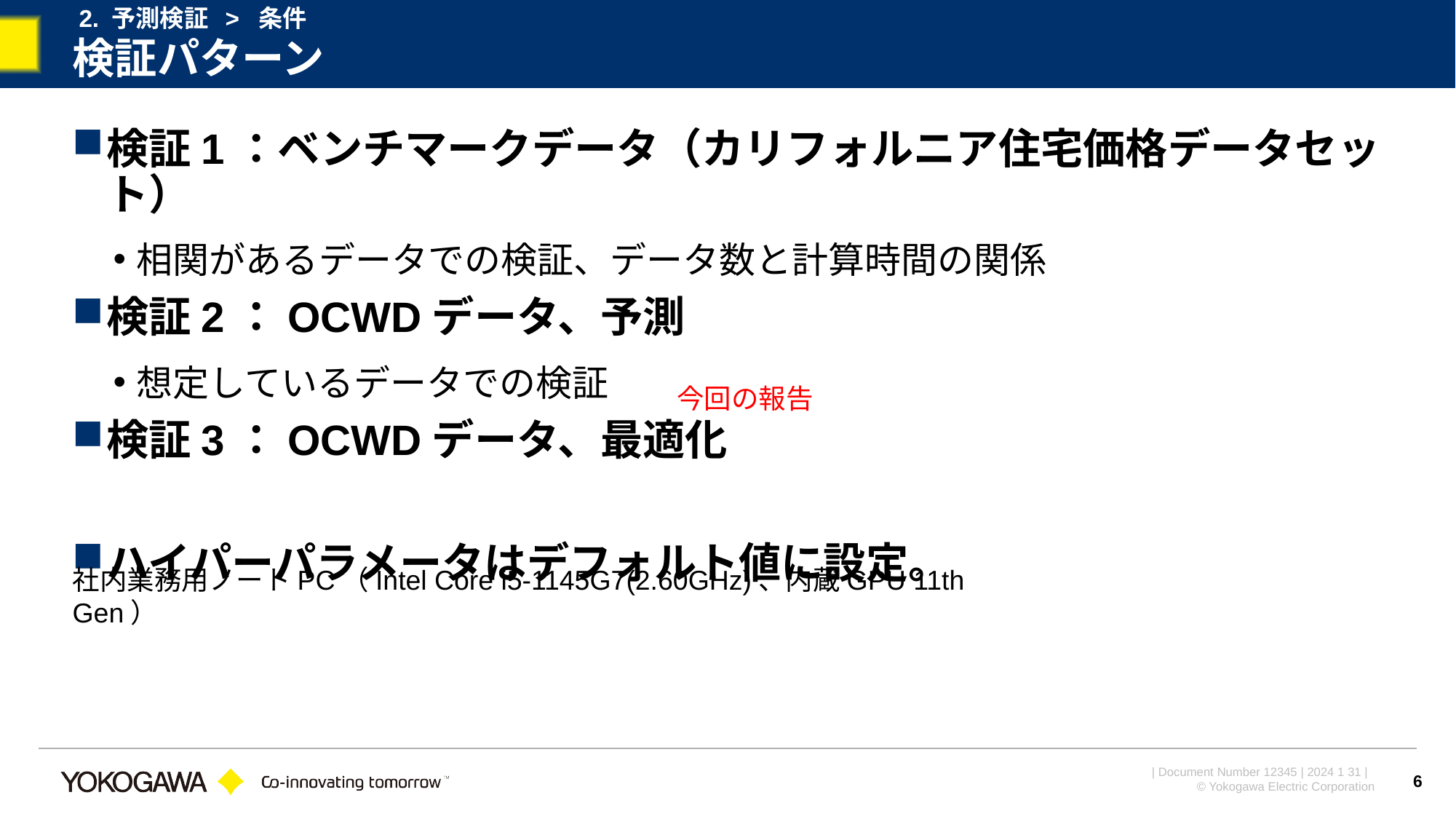

2. 予測検証  >  条件
# 検証パターン
検証1：ベンチマークデータ（カリフォルニア住宅価格データセット）
相関があるデータでの検証、データ数と計算時間の関係
検証2：OCWDデータ、予測
想定しているデータでの検証
検証3：OCWDデータ、最適化

ハイパーパラメータはデフォルト値に設定。
今回の報告
社内業務用ノートPC（Intel Core i5-1145G7(2.60GHz)、内蔵GPU 11th Gen）
6